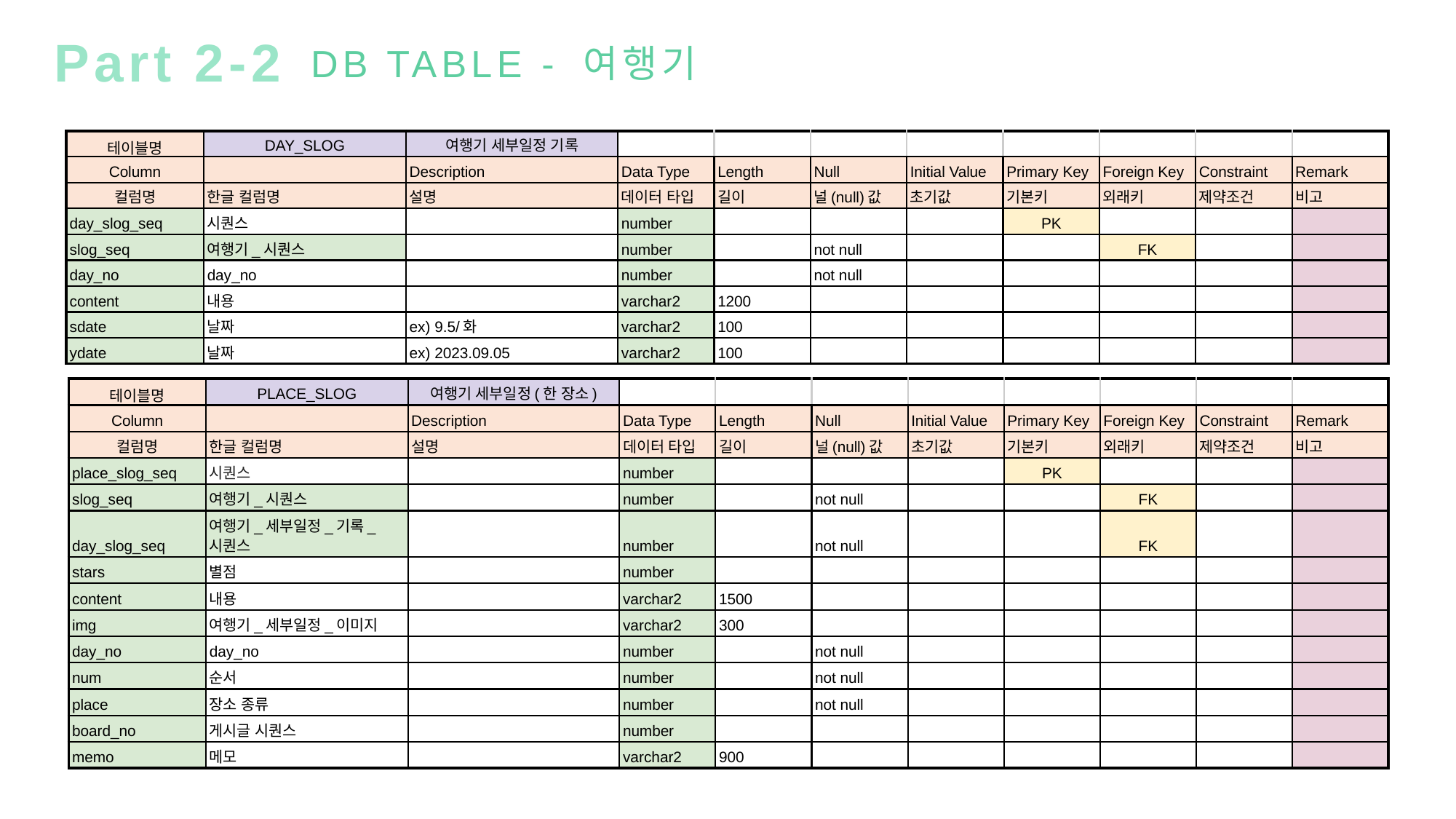

Part 2-2
DB TABLE - 여행기
| 테이블명 | DAY\_SLOG | 여행기 세부일정 기록 |  |  |  |  |  |  |  |  |
| --- | --- | --- | --- | --- | --- | --- | --- | --- | --- | --- |
| Column |  | Description | Data Type | Length | Null | Initial Value | Primary Key | Foreign Key | Constraint | Remark |
| 컬럼명 | 한글 컬럼명 | 설명 | 데이터 타입 | 길이 | 널(null)값 | 초기값 | 기본키 | 외래키 | 제약조건 | 비고 |
| day\_slog\_seq | 시퀀스 |  | number |  |  |  | PK |  |  |  |
| slog\_seq | 여행기\_시퀀스 |  | number |  | not null |  |  | FK |  |  |
| day\_no | day\_no |  | number |  | not null |  |  |  |  |  |
| content | 내용 |  | varchar2 | 1200 |  |  |  |  |  |  |
| sdate | 날짜 | ex) 9.5/화 | varchar2 | 100 |  |  |  |  |  |  |
| ydate | 날짜 | ex) 2023.09.05 | varchar2 | 100 |  |  |  |  |  |  |
| 테이블명 | PLACE\_SLOG | 여행기 세부일정(한 장소) |  |  |  |  |  |  |  |  |
| --- | --- | --- | --- | --- | --- | --- | --- | --- | --- | --- |
| Column |  | Description | Data Type | Length | Null | Initial Value | Primary Key | Foreign Key | Constraint | Remark |
| 컬럼명 | 한글 컬럼명 | 설명 | 데이터 타입 | 길이 | 널(null)값 | 초기값 | 기본키 | 외래키 | 제약조건 | 비고 |
| place\_slog\_seq | 시퀀스 |  | number |  |  |  | PK |  |  |  |
| slog\_seq | 여행기\_시퀀스 |  | number |  | not null |  |  | FK |  |  |
| day\_slog\_seq | 여행기\_세부일정\_기록\_시퀀스 |  | number |  | not null |  |  | FK |  |  |
| stars | 별점 |  | number |  |  |  |  |  |  |  |
| content | 내용 |  | varchar2 | 1500 |  |  |  |  |  |  |
| img | 여행기\_세부일정\_이미지 |  | varchar2 | 300 |  |  |  |  |  |  |
| day\_no | day\_no |  | number |  | not null |  |  |  |  |  |
| num | 순서 |  | number |  | not null |  |  |  |  |  |
| place | 장소 종류 |  | number |  | not null |  |  |  |  |  |
| board\_no | 게시글 시퀀스 |  | number |  |  |  |  |  |  |  |
| memo | 메모 |  | varchar2 | 900 |  |  |  |  |  |  |